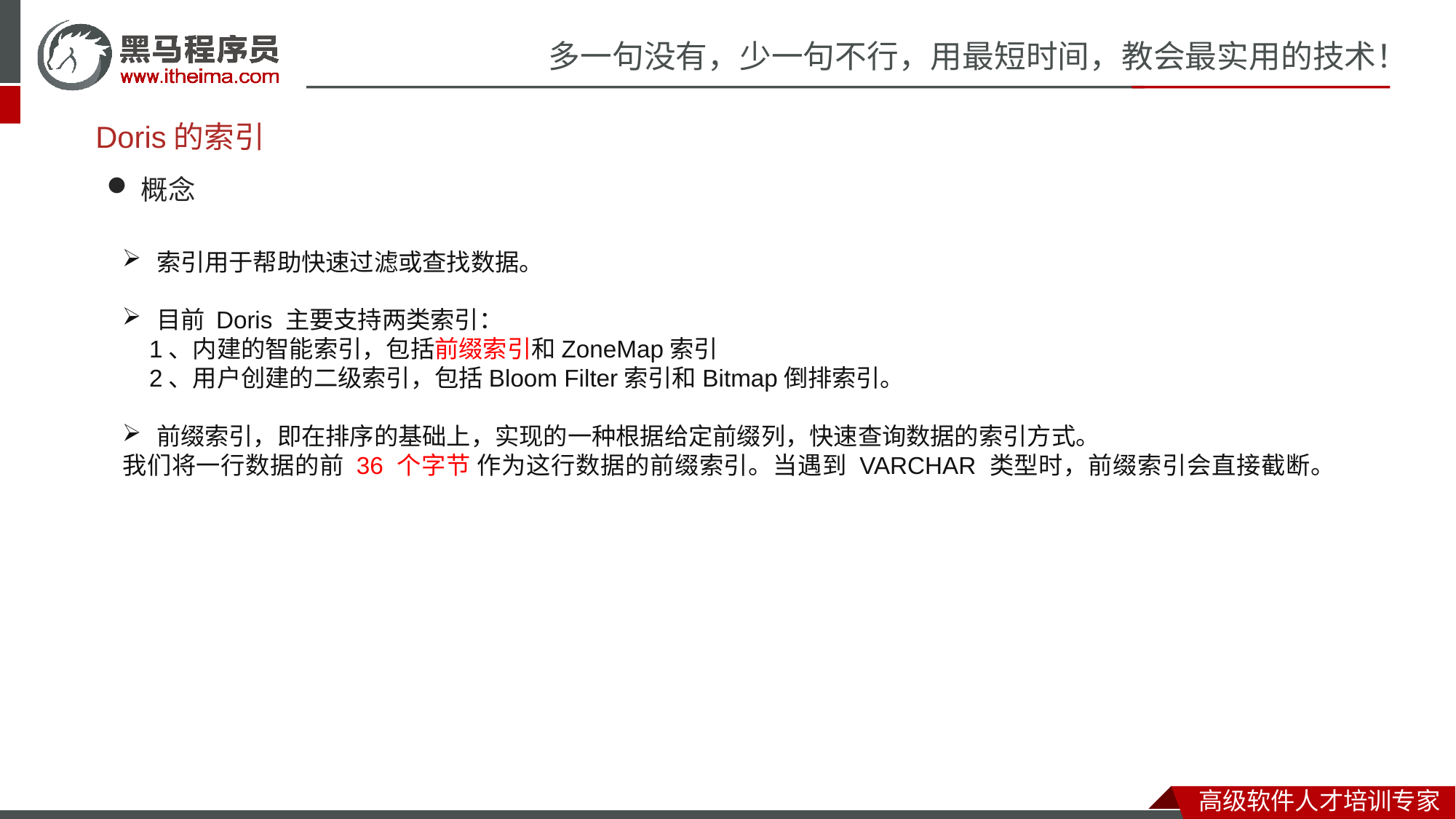

# Doris的索引

概念
索引用于帮助快速过滤或查找数据。

目前 Doris 主要支持两类索引：
    1、内建的智能索引，包括前缀索引和ZoneMap索引
    2、用户创建的二级索引，包括Bloom Filter索引和Bitmap倒排索引。

前缀索引，即在排序的基础上，实现的一种根据给定前缀列，快速查询数据的索引方式。
我们将一行数据的前 36 个字节 作为这行数据的前缀索引。当遇到 VARCHAR 类型时，前缀索引会直接截断。